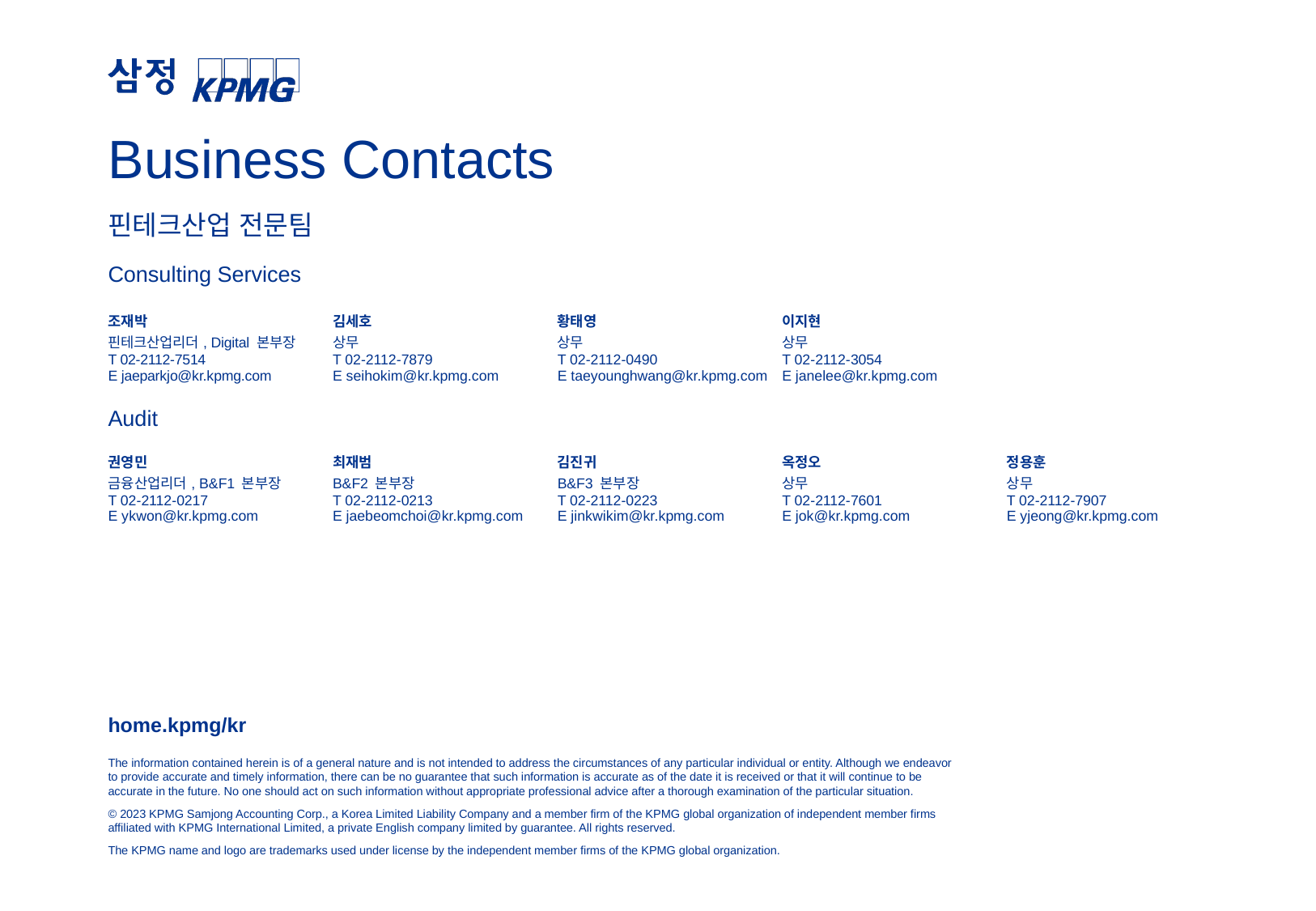

Business Contacts
| 핀테크산업 전문팀 |  |  |  |  |
| --- | --- | --- | --- | --- |
| Consulting Services |  |  |  |  |
| 조재박 핀테크산업리더, Digital 본부장 T 02-2112-7514 E jaeparkjo@kr.kpmg.com | 김세호 상무 T 02-2112-7879 E seihokim@kr.kpmg.com | 황태영 상무 T 02-2112-0490 E taeyounghwang@kr.kpmg.com | 이지현 상무 T 02-2112-3054 E janelee@kr.kpmg.com |  |
| Audit |  |  |  |  |
| 권영민 금융산업리더, B&F1 본부장 T 02-2112-0217 E ykwon@kr.kpmg.com | 최재범 B&F2 본부장 T 02-2112-0213 E jaebeomchoi@kr.kpmg.com | 김진귀 B&F3 본부장 T 02-2112-0223 E jinkwikim@kr.kpmg.com | 옥정오 상무 T 02-2112-7601 E jok@kr.kpmg.com | 정용훈 상무 T 02-2112-7907 E yjeong@kr.kpmg.com |
|  |  |  |  |  |
|  |  |  |  |  |
|  |  |  |  |  |
|  |  |  |  |  |